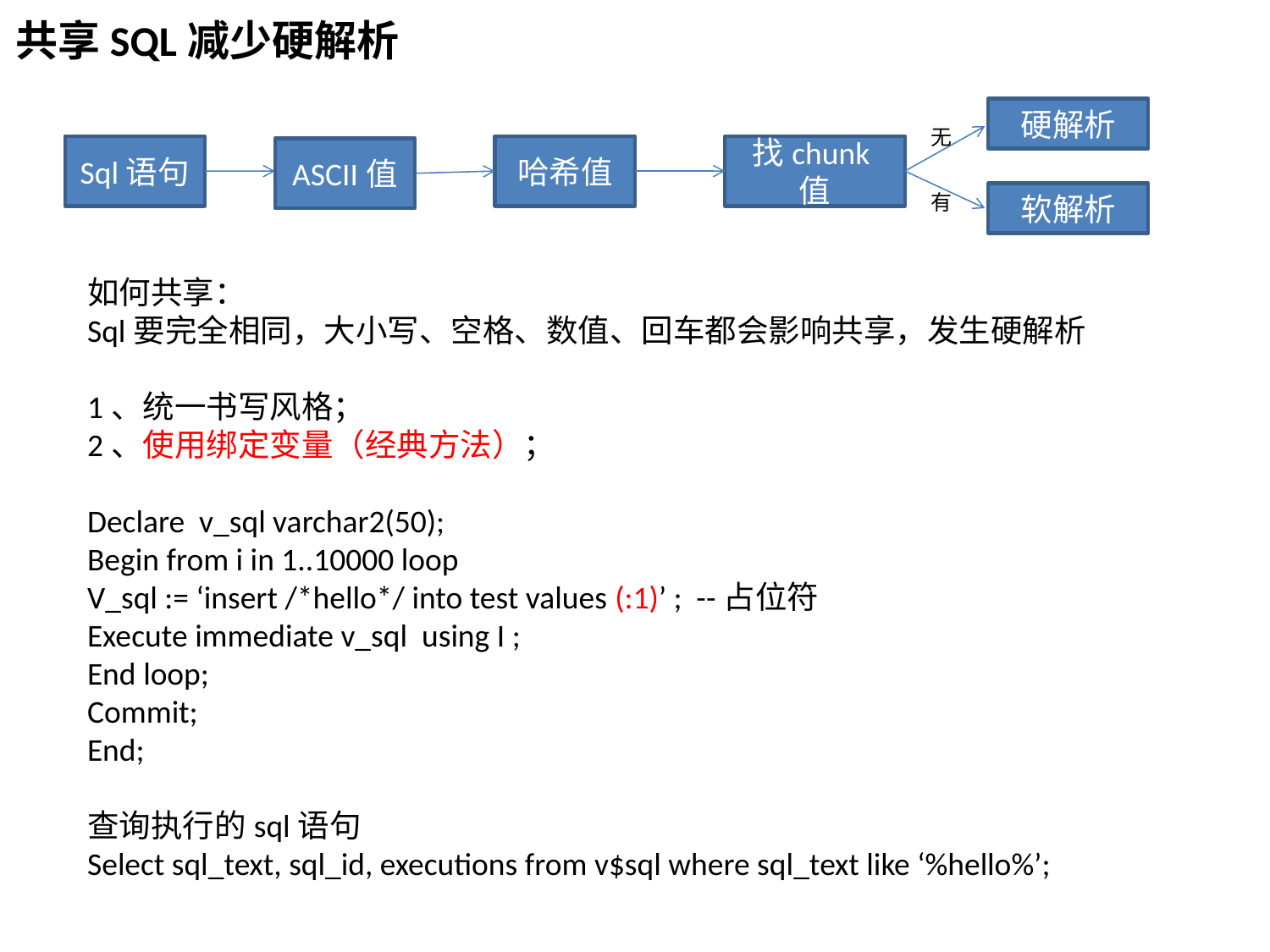

共享SQL减少硬解析
硬解析
无
Sql语句
哈希值
找chunk值
ASCII值
有
软解析
如何共享：
Sql要完全相同，大小写、空格、数值、回车都会影响共享，发生硬解析

1、统一书写风格；
2、使用绑定变量（经典方法）；

Declare  v_sql varchar2(50);
Begin from i in 1..10000 loop
V_sql := ‘insert /*hello*/ into test values (:1)’ ;  --占位符
Execute immediate v_sql  using I ;
End loop;
Commit;
End;

查询执行的sql语句
Select sql_text, sql_id, executions from v$sql where sql_text like ‘%hello%’;